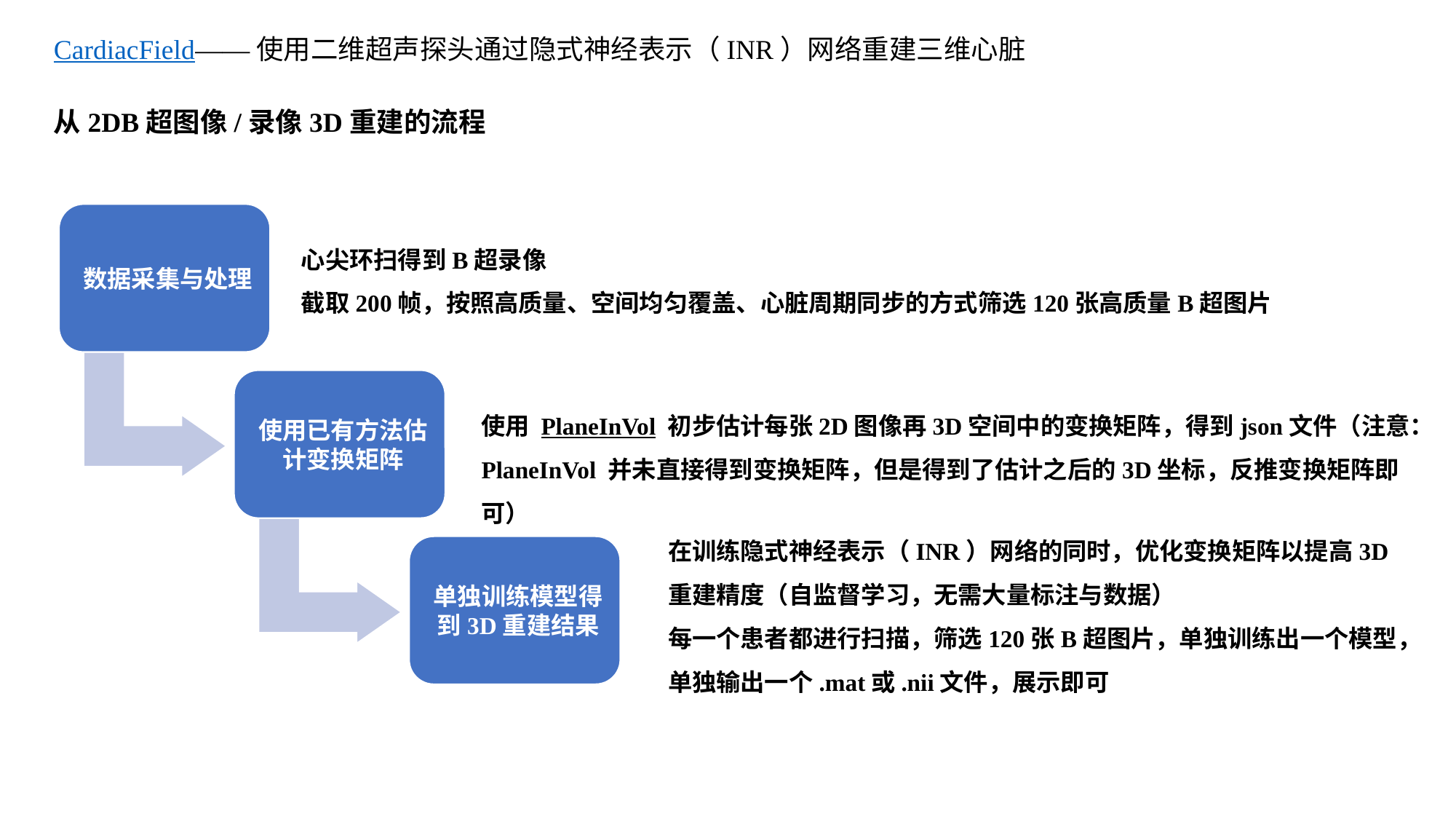

CardiacField——使用二维超声探头通过隐式神经表示（INR）网络重建三维心脏
从2DB超图像/录像3D重建的流程
数据采集与处理
使用已有方法估计变换矩阵
单独训练模型得到3D重建结果
心尖环扫得到B超录像
截取200帧，按照高质量、空间均匀覆盖、心脏周期同步的方式筛选120张高质量B超图片

使用 PlaneInVol 初步估计每张2D图像再3D空间中的变换矩阵，得到json文件（注意：PlaneInVol 并未直接得到变换矩阵，但是得到了估计之后的3D坐标，反推变换矩阵即可）

在训练隐式神经表示（INR）网络的同时，优化变换矩阵以提高3D重建精度（自监督学习，无需大量标注与数据）
每一个患者都进行扫描，筛选120张B超图片，单独训练出一个模型，单独输出一个.mat或.nii文件，展示即可